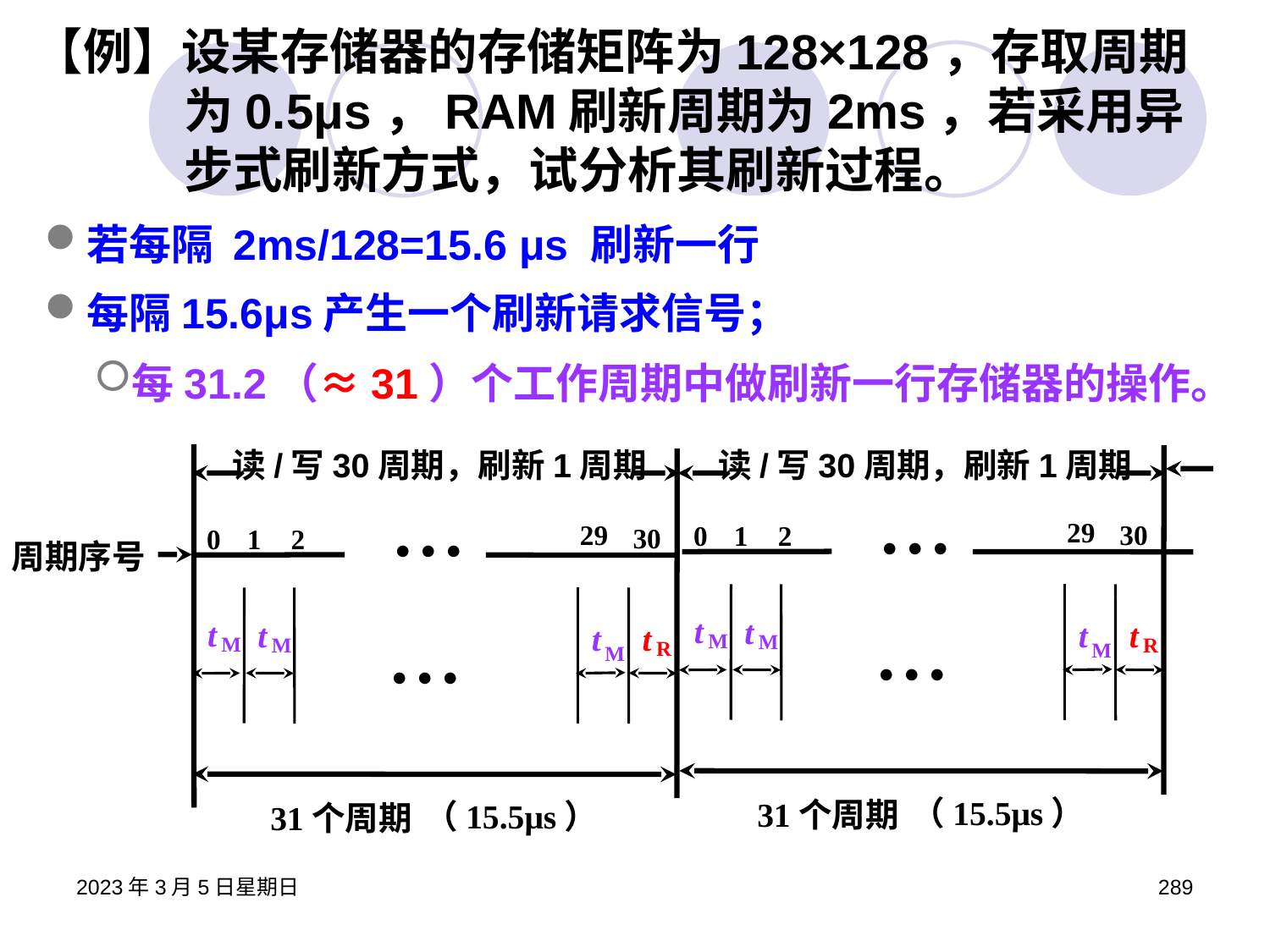

# 【例】设某存储器的存储矩阵为128×128，存取周期为0.5μs，RAM刷新周期为2ms，若采用异步式刷新方式，试分析其刷新过程。
若每隔 2ms/128=15.6 μs 刷新一行
每隔15.6μs产生一个刷新请求信号；
每31.2（≈31）个工作周期中做刷新一行存储器的操作。

 读/写30周期，刷新1周期
 读/写30周期，刷新1周期

• • •
 29

 30
• • •
 29

0
1
2
 30
0
1
2

周期序号

t
t
t
t
t
t
t
t
M
M
M
R
M
R
M
M
• • •
• • •

（15.5μs）
31个周期
（15.5μs）
31个周期

2023年3月5日星期日
289